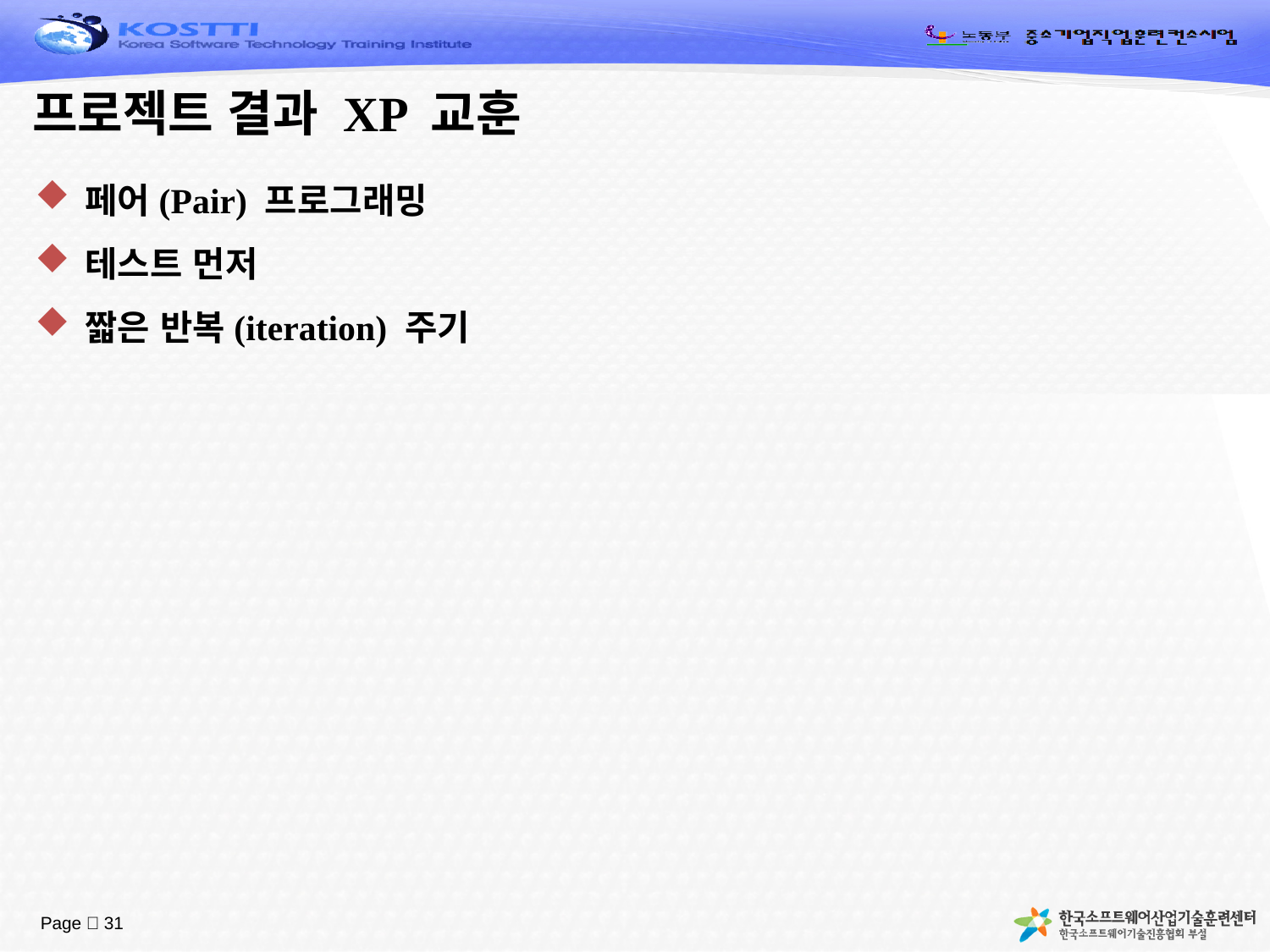

# 프로젝트 결과 XP 교훈
페어(Pair) 프로그래밍
테스트 먼저
짧은 반복(iteration) 주기